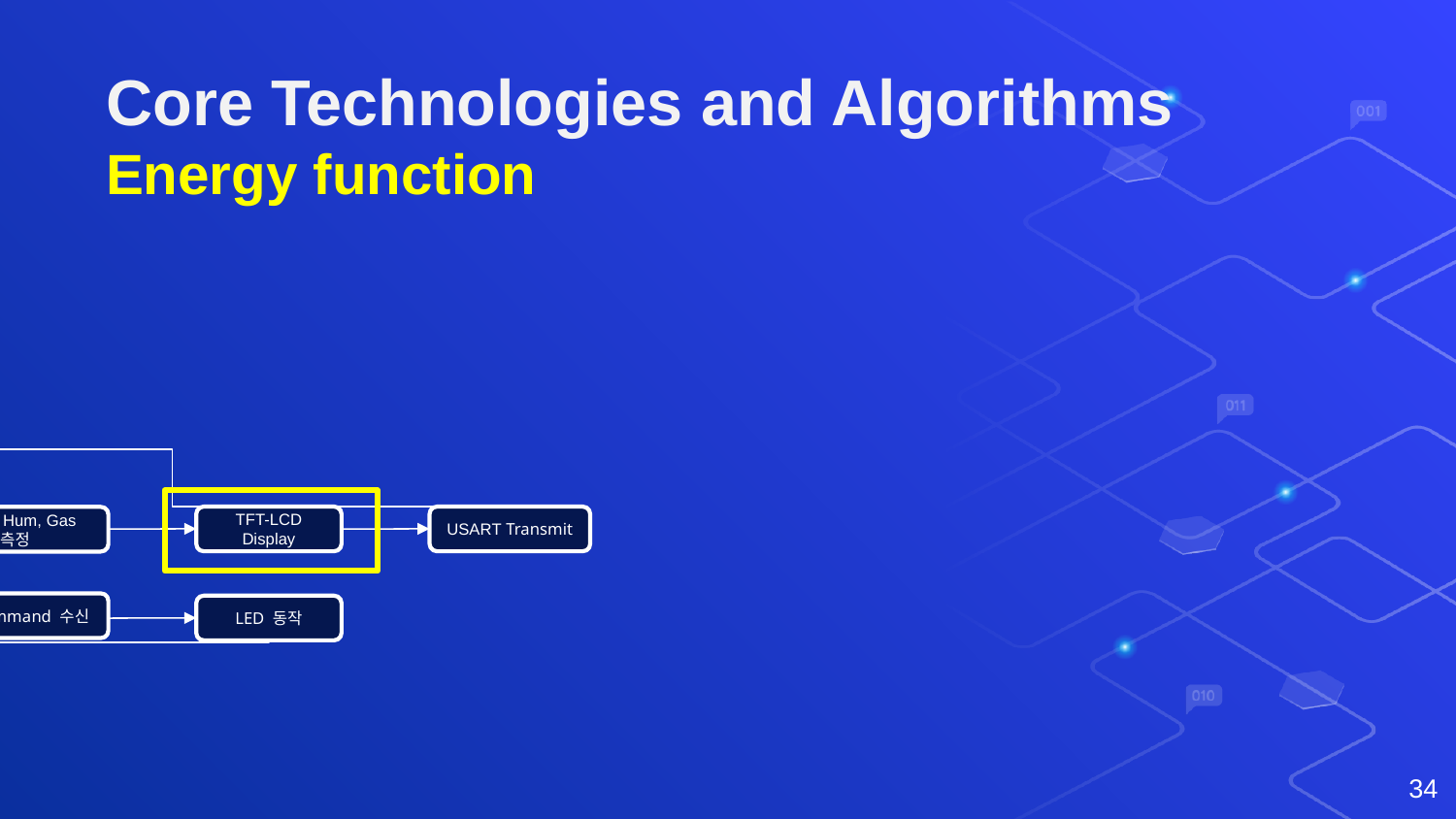

# Core Technologies and Algorithms Energy function
START
Initialize MCU
END main loop
YES
Timer
Interrupt
TFT-LCD Display
USART Transmit
Temp, Hum, Gas 측정
NO
YES
USART 통신
LED command 수신
LED 동작
NO
Program End

34